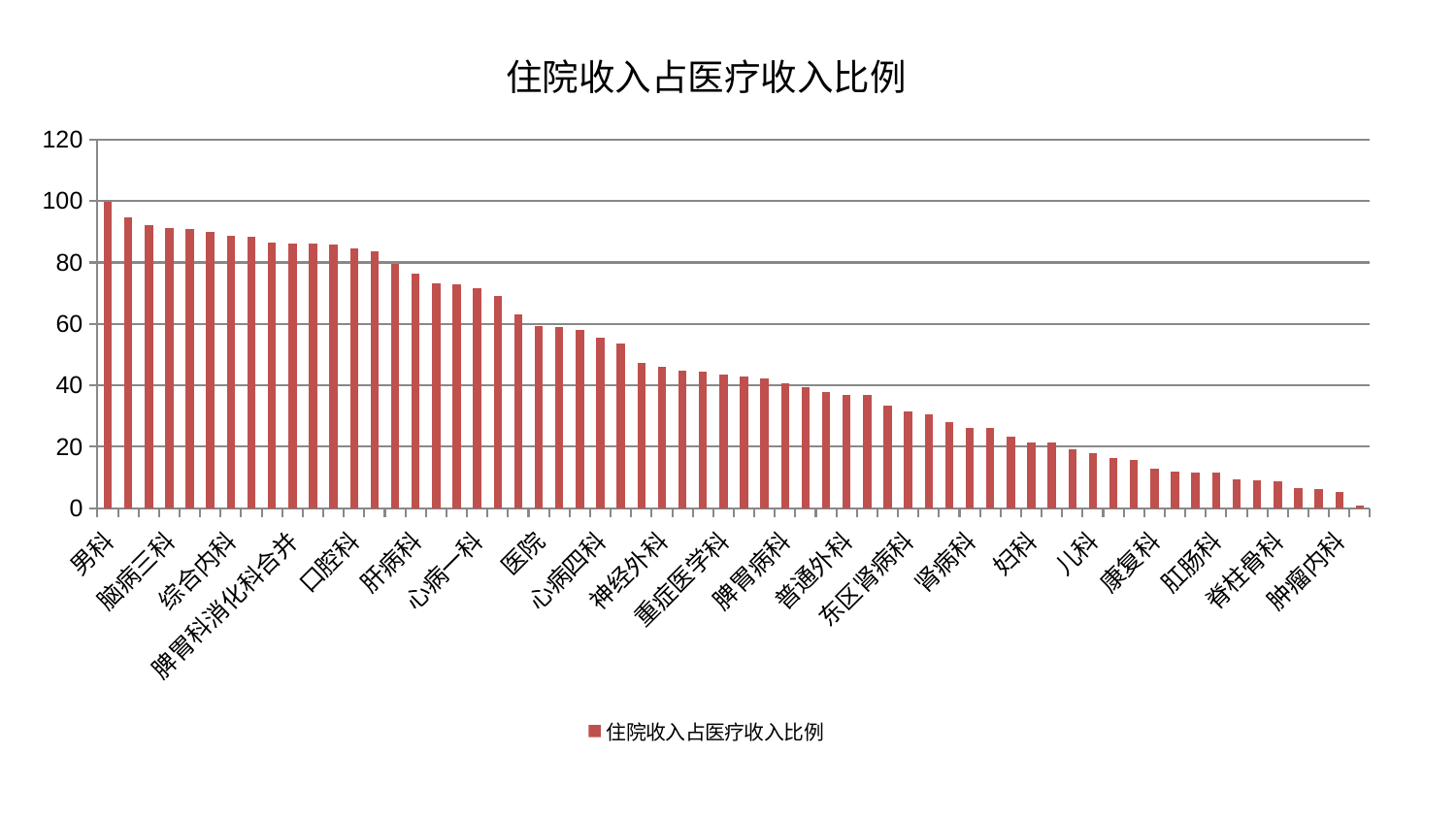

### Chart: 住院收入占医疗收入比例

| Category | 住院收入占医疗收入比例 |
|---|---|
| 男科 | 99.79049736072237 |
| 创伤骨科 | 94.66824183336055 |
| 消化内科 | 92.28262756128154 |
| 脑病三科 | 91.27371314560034 |
| 针灸科 | 90.97510670150604 |
| 运动损伤骨科 | 89.82461915262046 |
| 综合内科 | 88.68265423603283 |
| 东区重症医学科 | 88.46847501886062 |
| 骨科 | 86.56197827646086 |
| 脾胃科消化科合并 | 86.24965492808876 |
| 肝胆外科 | 86.17775014262567 |
| 泌尿外科 | 85.9138921603283 |
| 口腔科 | 84.53540189825361 |
| 内分泌科 | 83.67585187514392 |
| 产科 | 79.5232665232533 |
| 肝病科 | 76.37947154085151 |
| 皮肤科 | 73.14829710936672 |
| 心血管内科 | 73.0112412375563 |
| 心病一科 | 71.60460784310358 |
| 中医经典科 | 69.12199322672072 |
| 身心医学科 | 63.03408276921072 |
| 医院 | 59.44816480800446 |
| 中医外治中心 | 59.00912313162041 |
| 小儿推拿科 | 58.150821911430995 |
| 心病四科 | 55.488730800531606 |
| 心病三科 | 53.608563747139335 |
| 妇科妇二科合并 | 47.23253489162824 |
| 神经外科 | 46.11082743310082 |
| 乳腺甲状腺外科 | 44.94717345756565 |
| 心病二科 | 44.50805532206288 |
| 重症医学科 | 43.383210454120835 |
| 西区重症医学科 | 42.98179735895982 |
| 微创骨科 | 42.209268637290535 |
| 脾胃病科 | 40.750413058934384 |
| 眼科 | 39.303481937037745 |
| 呼吸内科 | 37.84018702276506 |
| 普通外科 | 36.923458778122 |
| 脑病二科 | 36.78886874743456 |
| 美容皮肤科 | 33.42835461754032 |
| 东区肾病科 | 31.61002348640729 |
| 血液科 | 30.540589548280206 |
| 治未病中心 | 27.978794050101776 |
| 肾病科 | 26.208506311127124 |
| 推拿科 | 26.100273969593047 |
| 耳鼻喉科 | 23.18294180800462 |
| 妇科 | 21.2673324572457 |
| 胸外科 | 21.255688235337256 |
| 妇二科 | 19.283203651679347 |
| 儿科 | 17.876815758069675 |
| 脑病一科 | 16.375825786305608 |
| 神经内科 | 15.605078327563394 |
| 康复科 | 12.979083755189901 |
| 周围血管科 | 11.821152718657268 |
| 关节骨科 | 11.757146455818933 |
| 肛肠科 | 11.610390158345618 |
| 显微骨科 | 9.52860384172849 |
| 老年医学科 | 9.092993162040175 |
| 脊柱骨科 | 8.868742667523154 |
| 风湿病科 | 6.672967457111478 |
| 小儿骨科 | 6.112363959613498 |
| 肿瘤内科 | 5.4434113585985155 |
| 肾脏内科 | 0.8848447501059509 |
115